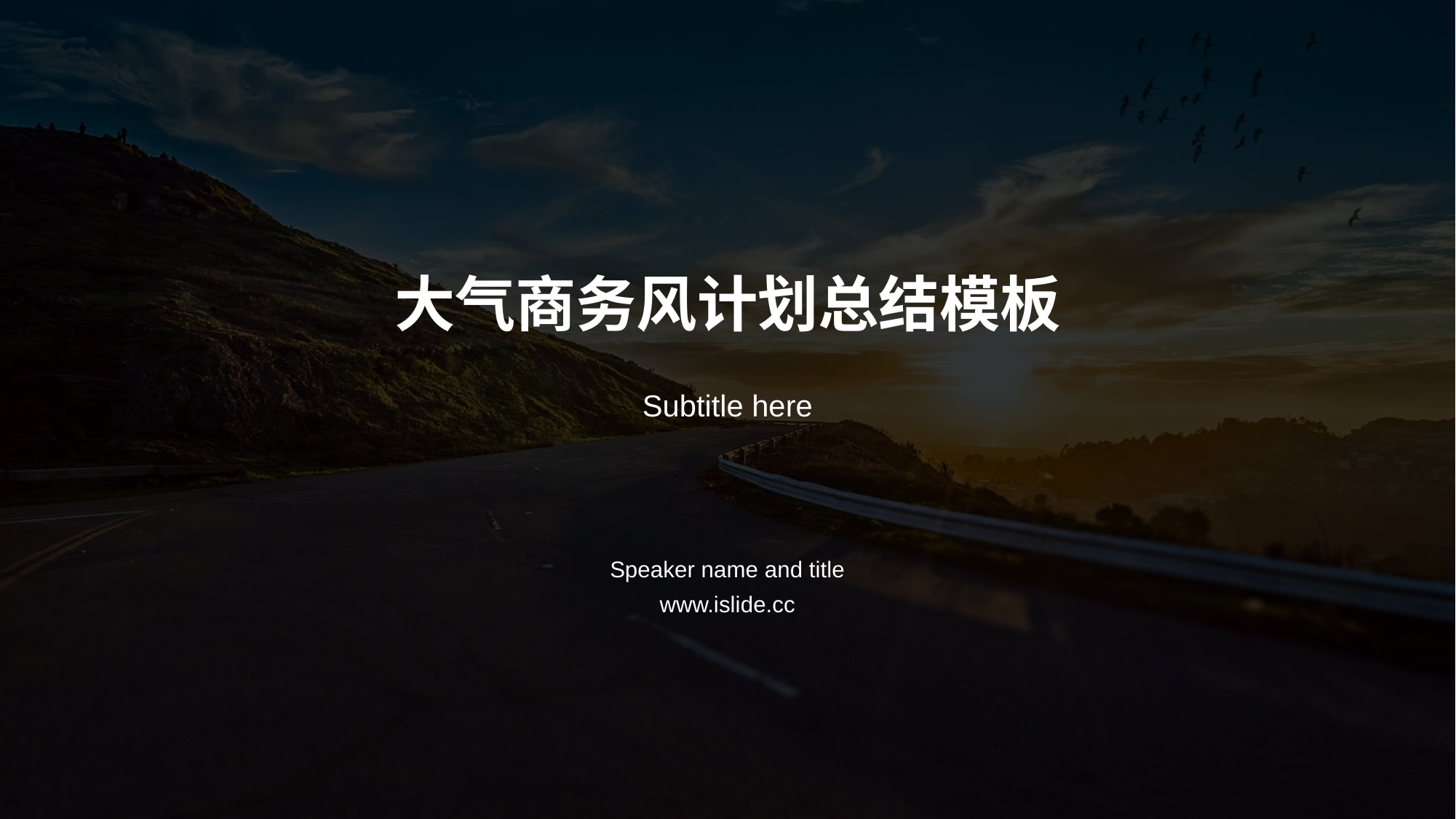

# 大气商务风计划总结模板
Subtitle here
Speaker name and title
www.islide.cc